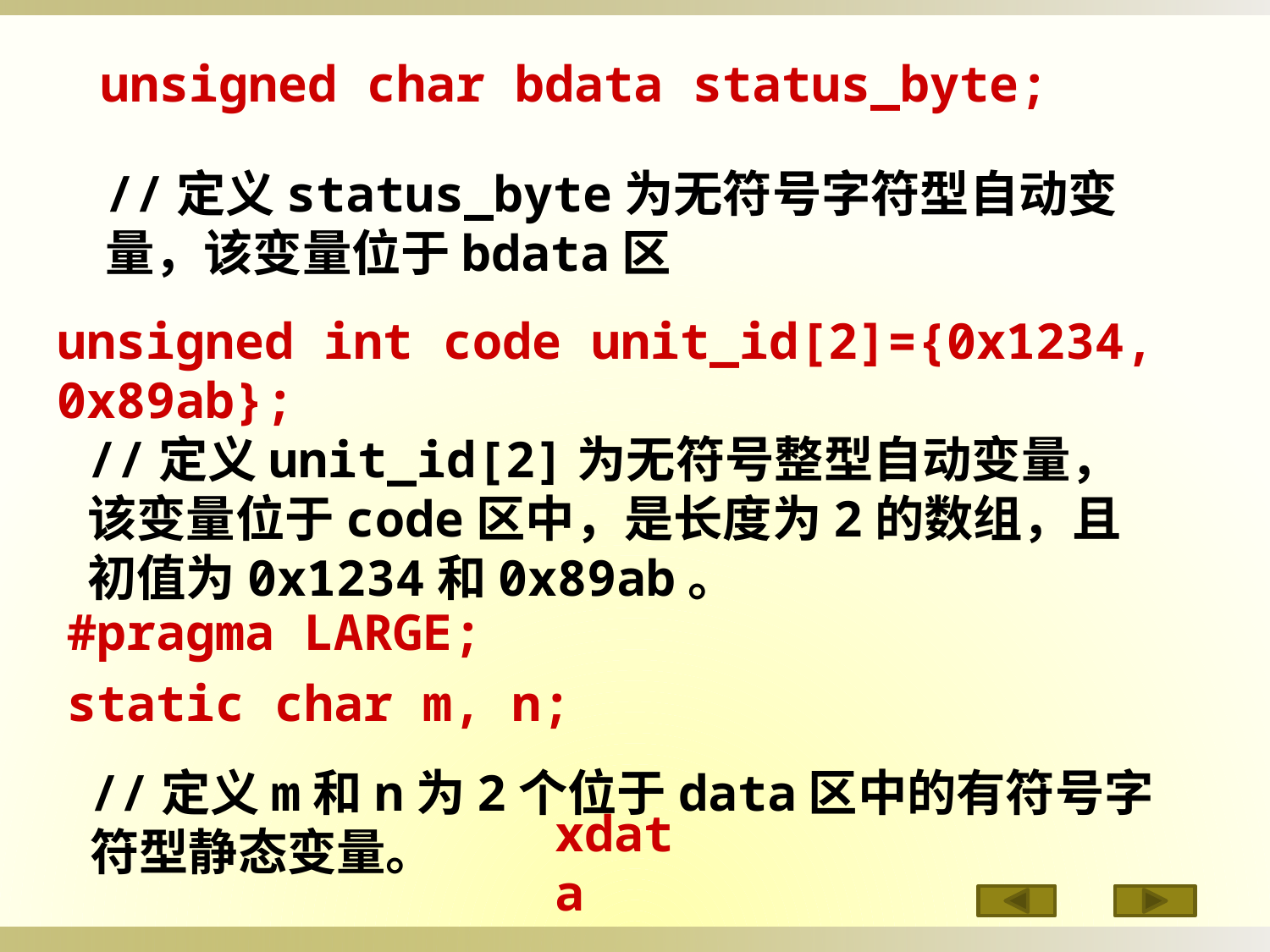

unsigned char bdata status_byte;
//定义status_byte为无符号字符型自动变量，该变量位于bdata区
unsigned int code unit_id[2]={0x1234, 0x89ab};
//定义unit_id[2]为无符号整型自动变量，该变量位于code区中，是长度为2的数组，且初值为0x1234和0x89ab。
#pragma LARGE;
static char m, n;
//定义m和n为2个位于data区中的有符号字符型静态变量。
xdata